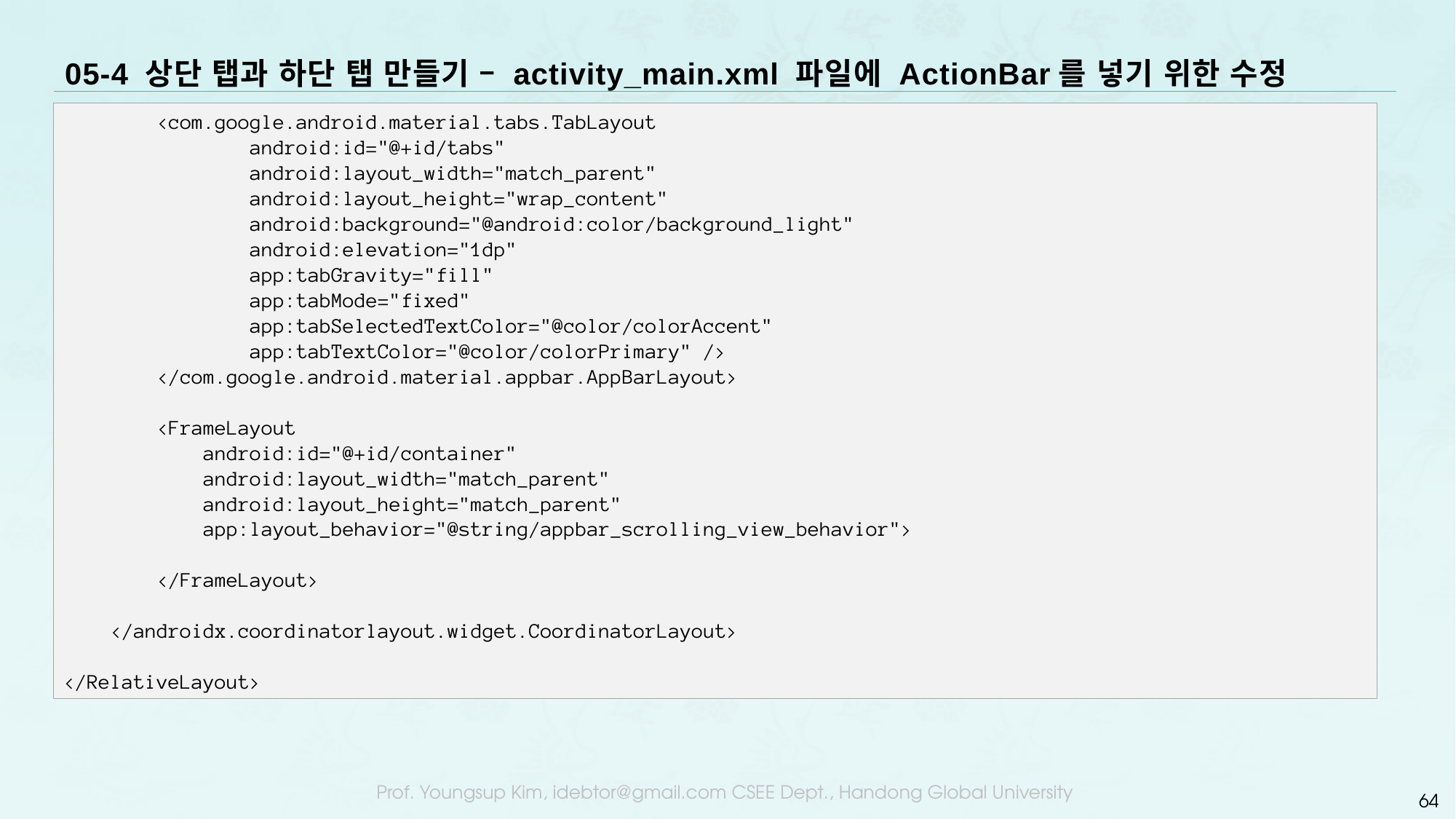

# 05-4 상단 탭과 하단 탭 만들기 – activity_main.xml 파일에 ActionBar를 넣기 위한 수정

        <com.google.android.material.tabs.TabLayout
                android:id="@+id/tabs"
                android:layout_width="match_parent"
                android:layout_height="wrap_content"
                android:background="@android:color/background_light"
                android:elevation="1dp"
                app:tabGravity="fill"
                app:tabMode="fixed"
                app:tabSelectedTextColor="@color/colorAccent"
                app:tabTextColor="@color/colorPrimary" />
        </com.google.android.material.appbar.AppBarLayout>

        <FrameLayout
            android:id="@+id/container"
            android:layout_width="match_parent"
            android:layout_height="match_parent"
            app:layout_behavior="@string/appbar_scrolling_view_behavior">

        </FrameLayout>

    </androidx.coordinatorlayout.widget.CoordinatorLayout>

</RelativeLayout>
64